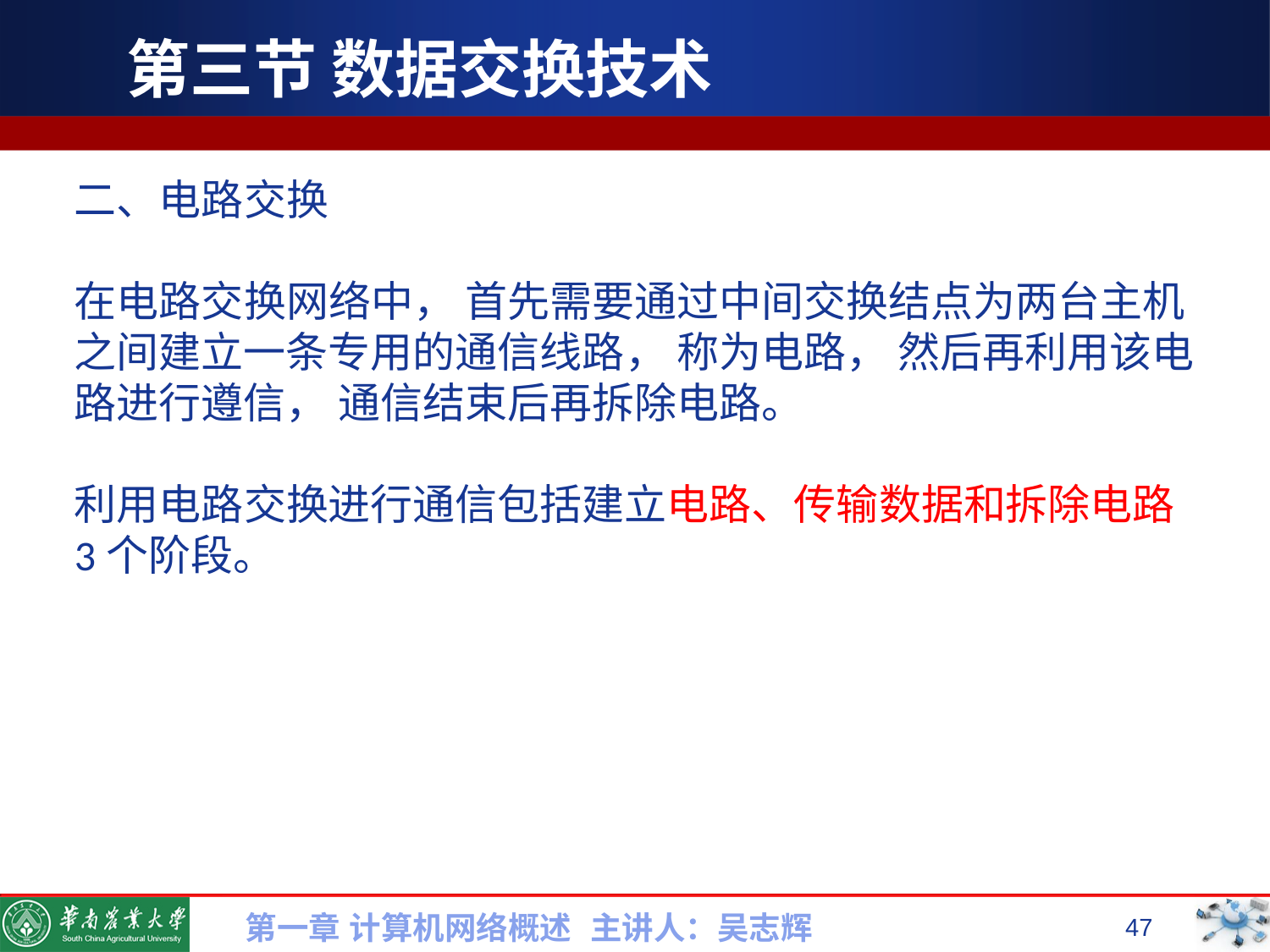

# 第三节 数据交换技术
二、电路交换

在电路交换网络中， 首先需要通过中间交换结点为两台主机之间建立一条专用的通信线路， 称为电路， 然后再利用该电路进行遵信， 通信结束后再拆除电路。

利用电路交换进行通信包括建立电路、传输数据和拆除电路3个阶段。
第一章 计算机网络概述  主讲人：吴志辉
47